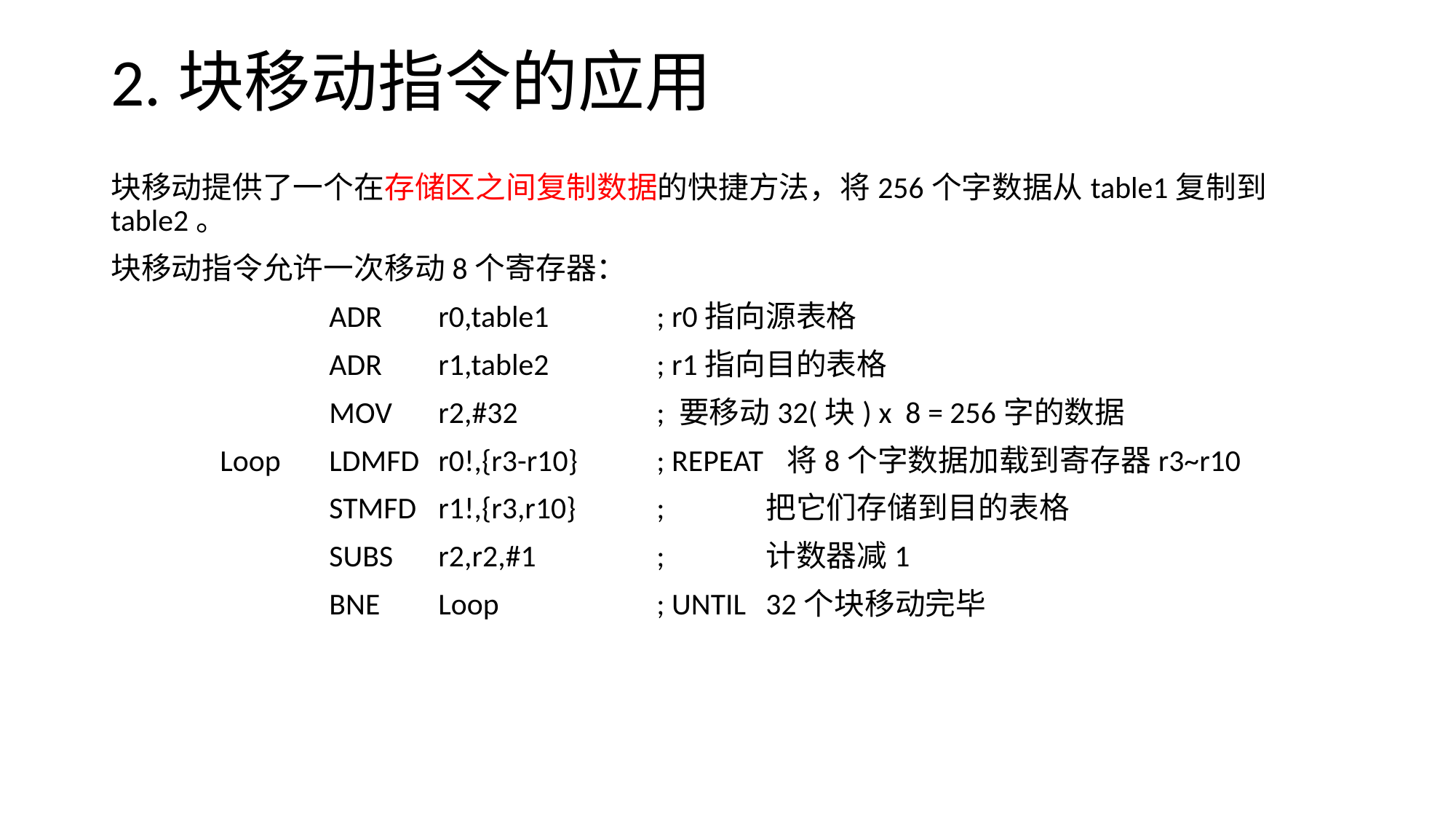

# 2.块移动指令的应用

块移动提供了一个在存储区之间复制数据的快捷方法，将256个字数据从table1复制到table2。
块移动指令允许一次移动8个寄存器：
		ADR	r0,table1	; r0指向源表格
		ADR	r1,table2	; r1指向目的表格
		MOV	r2,#32		; 要移动32(块) x  8 = 256字的数据
	Loop	LDMFD	r0!,{r3-r10}	; REPEAT	  将8个字数据加载到寄存器r3~r10
		STMFD	r1!,{r3,r10}	;	把它们存储到目的表格
		SUBS	r2,r2,#1		; 	计数器减1
		BNE	Loop		; UNTIL	32个块移动完毕